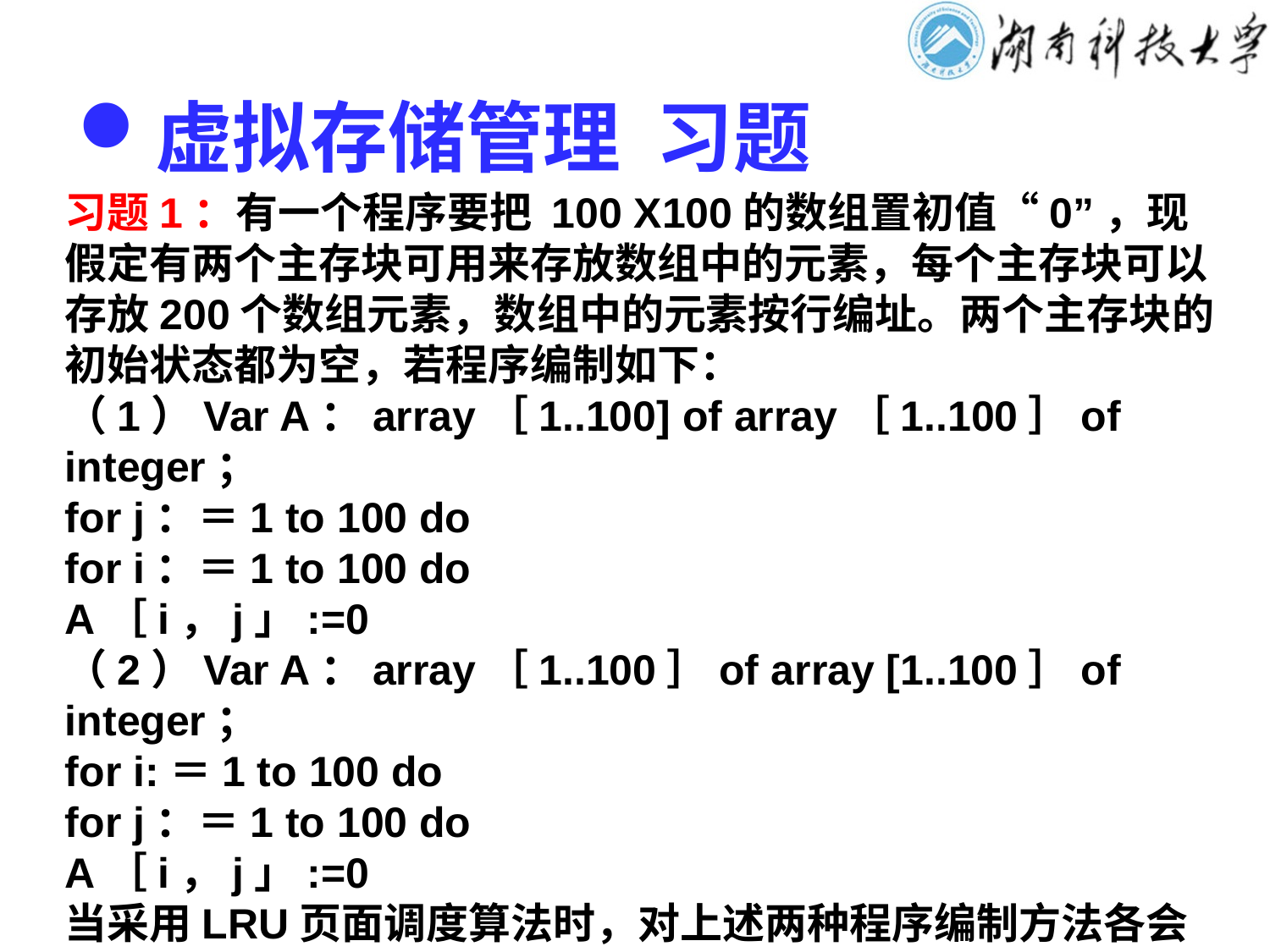

# 虚拟存储管理  习题
习题1：有一个程序要把 100 X100的数组置初值“0”，现假定有两个主存块可用来存放数组中的元素，每个主存块可以存放200个数组元素，数组中的元素按行编址。两个主存块的初始状态都为空，若程序编制如下：
（1）Var A：array［1..100] of array［1..100］of integer；
for j：＝1 to 100 do
for i：＝1 to 100 do
A［i，j」:=0
（2）Var A：array［1..100］of array [1..100］of integer；
for i:＝1 to 100 do
for j：＝1 to 100 do
A［i，j」:=0
当采用LRU页面调度算法时，对上述两种程序编制方法各会产生多少次缺页中断？